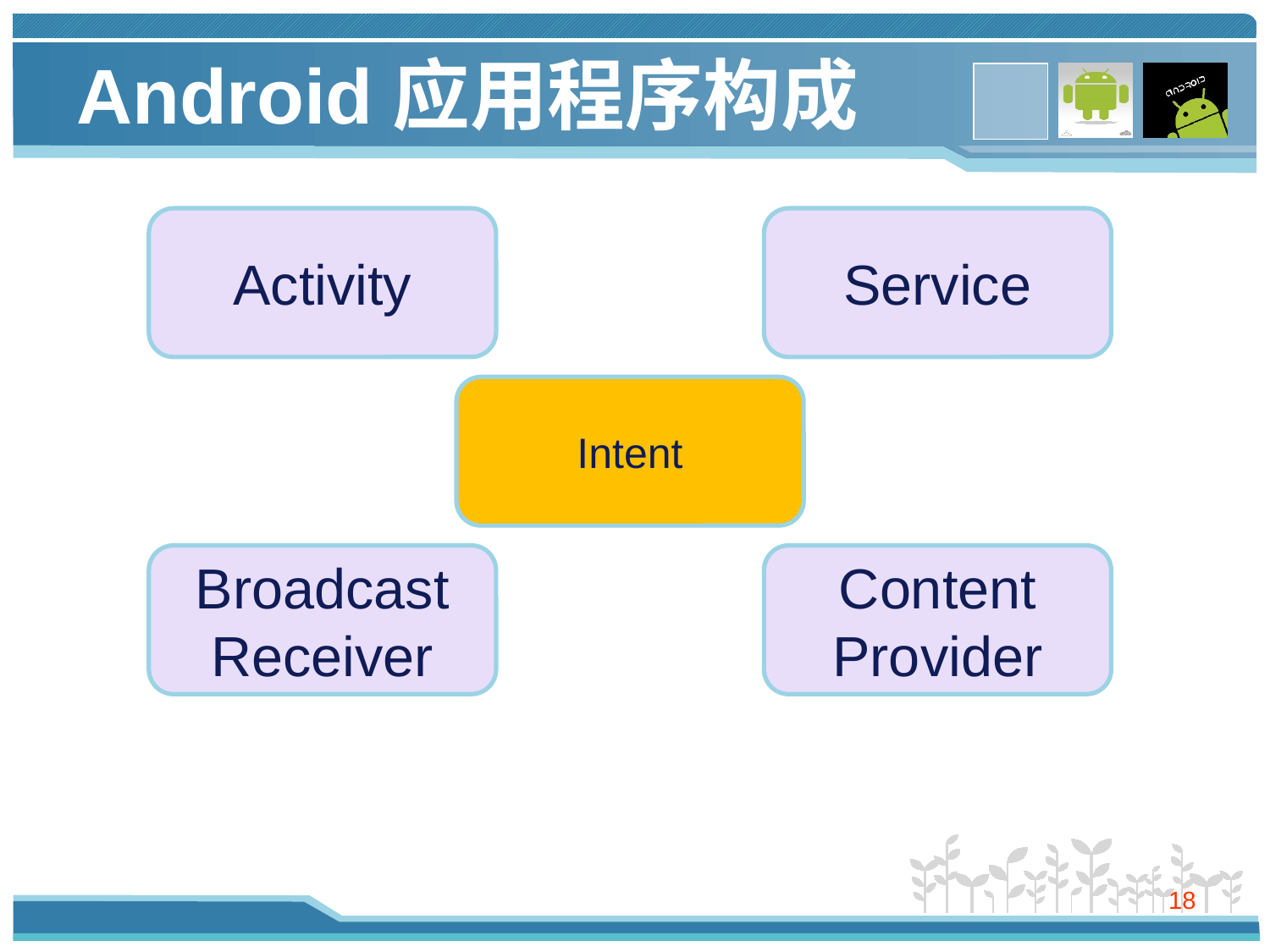

# Android应用程序构成
Activity
Service
Intent
Broadcast Receiver
Content Provider
18